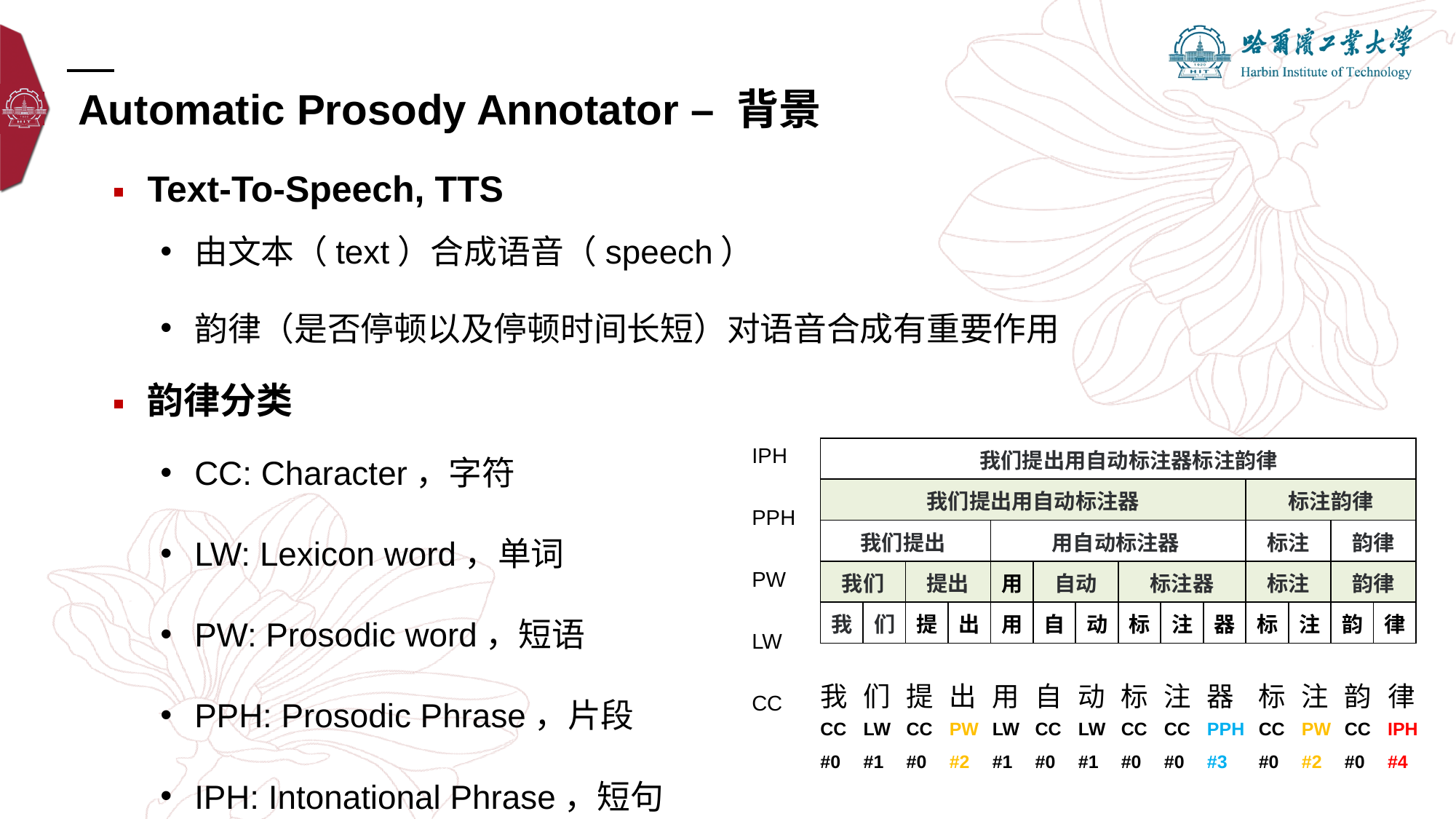

Automatic Prosody Annotator – 背景
Text-To-Speech, TTS

由文本（text）合成语音（speech）
韵律（是否停顿以及停顿时间长短）对语音合成有重要作用
韵律分类

CC: Character，字符
| 我们提出用自动标注器标注韵律 |  |  |  |  |  |  |  |  |  |  |  |  |  |
| --- | --- | --- | --- | --- | --- | --- | --- | --- | --- | --- | --- | --- | --- |
| 我们提出用自动标注器 |  |  |  |  |  |  |  |  |  | 标注韵律 |  |  |  |
| 我们提出 |  |  |  | 用自动标注器 |  |  |  |  |  | 标注 |  | 韵律 |  |
| 我们 |  | 提出 |  | 用 | 自动 |  | 标注器 |  |  | 标注 |  | 韵律 |  |
| 我 | 们 | 提 | 出 | 用 | 自 | 动 | 标 | 注 | 器 | 标 | 注 | 韵 | 律 |
| IPH |
| --- |
| PPH |
| PW |
| LW |
| CC |
LW: Lexicon word，单词
PW: Prosodic word，短语
PPH: Prosodic Phrase，片段
| 我 | 们 | 提 | 出 | 用 | 自 | 动 | 标 | 注 | 器 | 标 | 注 | 韵 | 律 |
| --- | --- | --- | --- | --- | --- | --- | --- | --- | --- | --- | --- | --- | --- |
| CC | LW | CC | PW | LW | CC | LW | CC | CC | PPH | CC | PW | CC | IPH |
| #0 | #1 | #0 | #2 | #1 | #0 | #1 | #0 | #0 | #3 | #0 | #2 | #0 | #4 |
IPH: Intonational Phrase，短句